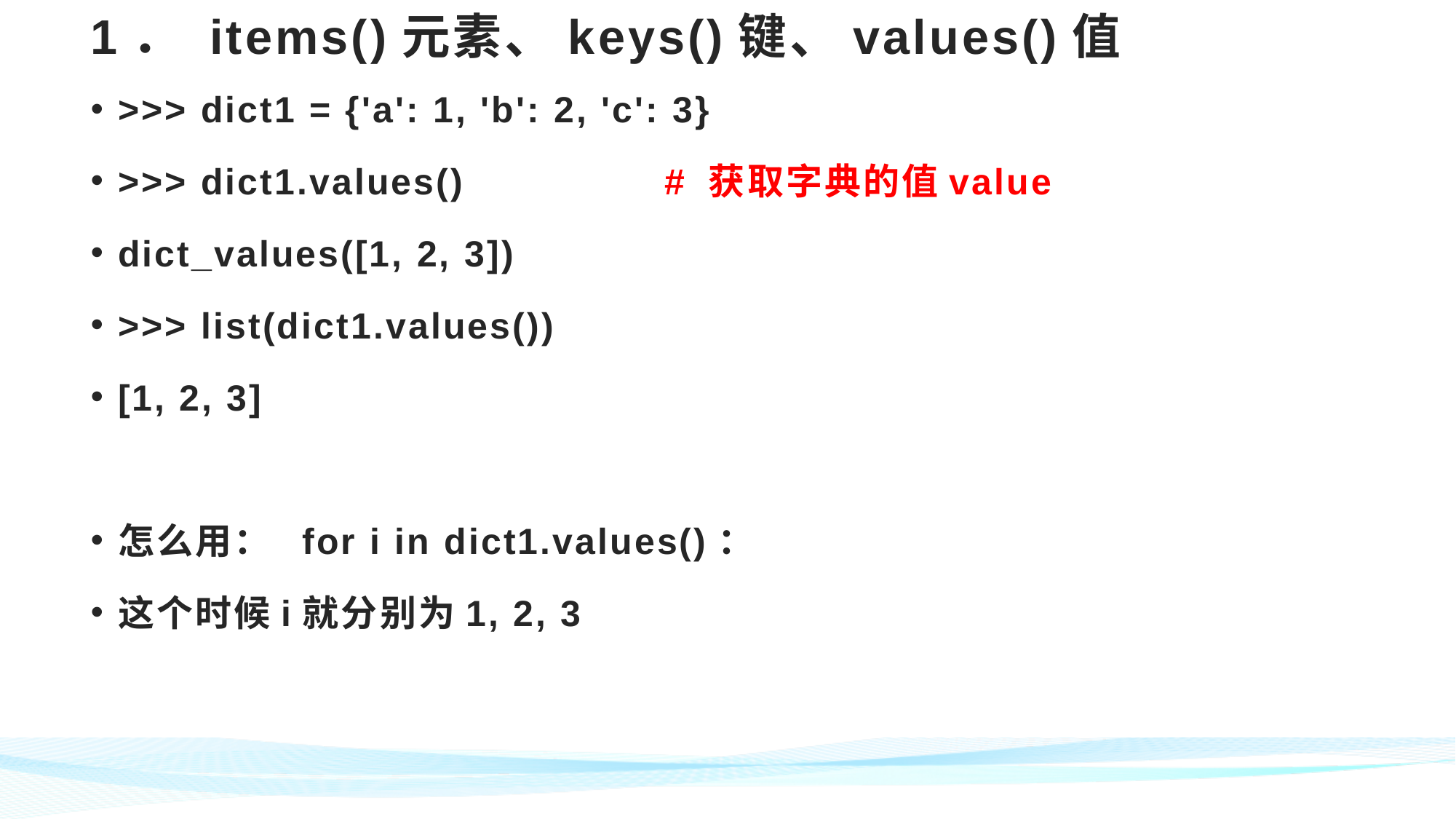

# 1． items()元素、keys()键、values()值
>>> dict1 = {'a': 1, 'b': 2, 'c': 3}
>>> dict1.values()                # 获取字典的值value
dict_values([1, 2, 3])
>>> list(dict1.values())
[1, 2, 3]

怎么用：  for i in dict1.values()：
这个时候i就分别为1, 2, 3

29